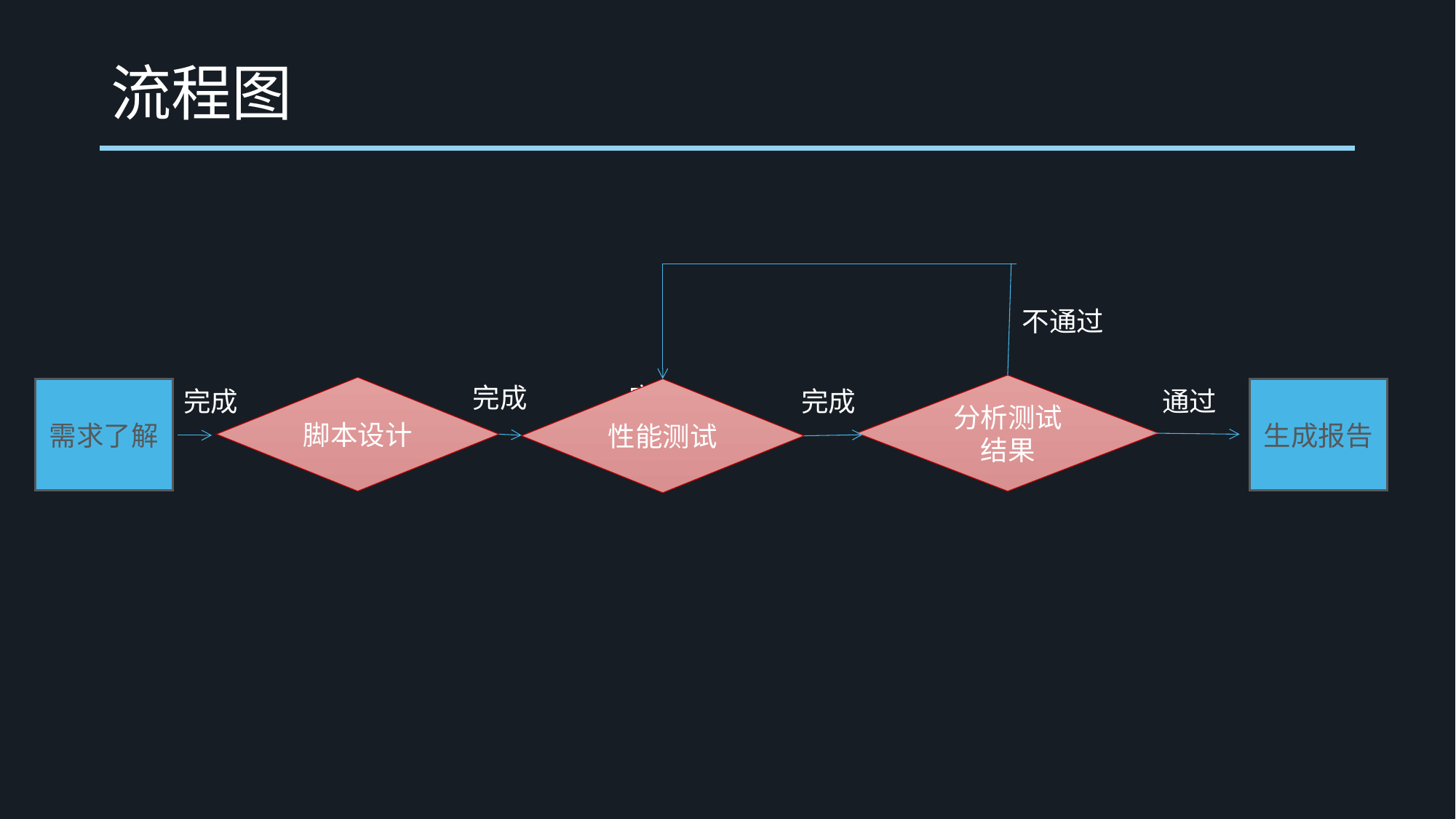

# 流程图
不通过
完成
完成
分析测试结果
脚本设计
需求了解
完成
性能测试
完成
通过
生成报告